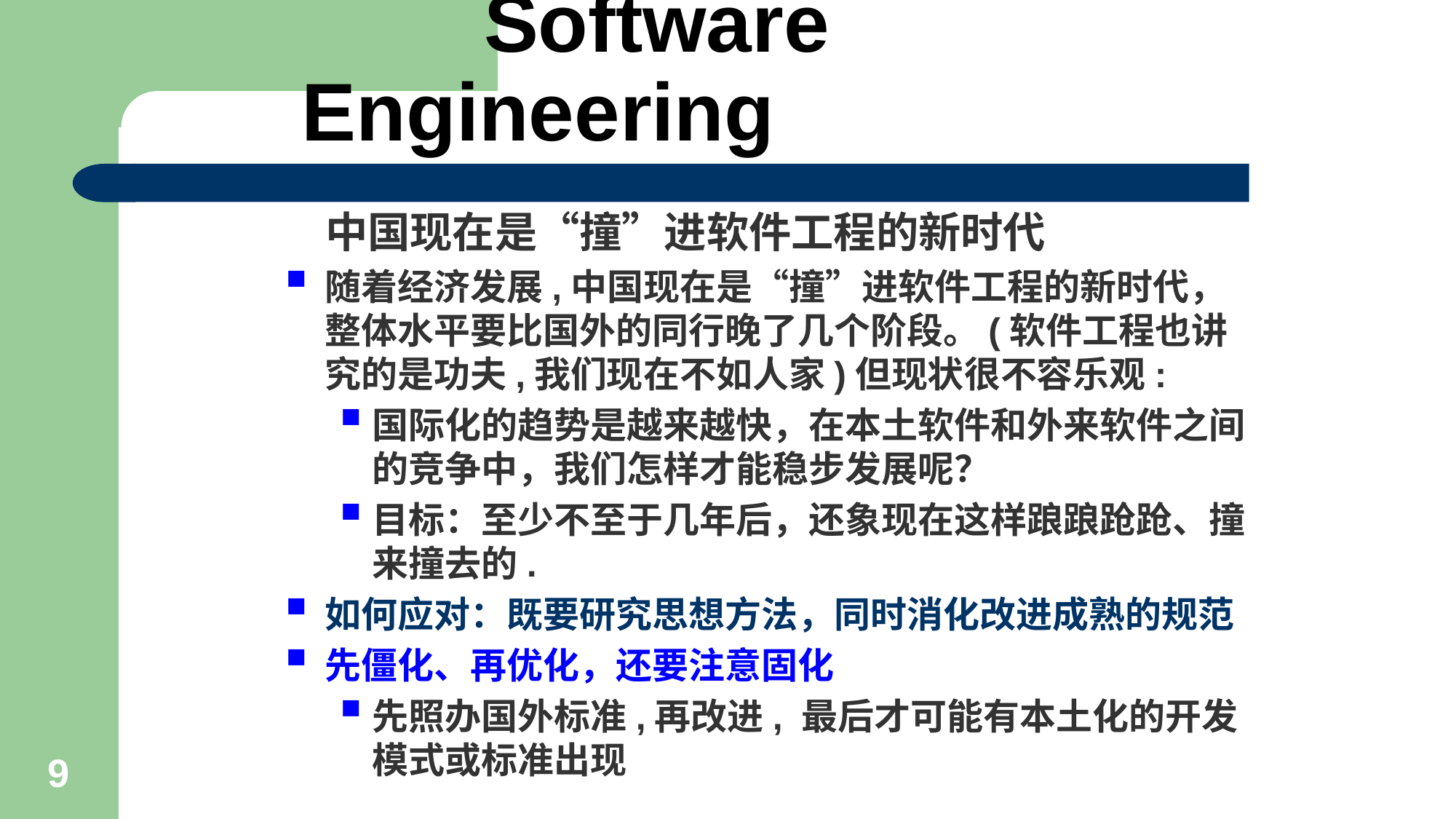

# Software   Engineering
    中国现在是“撞”进软件工程的新时代
随着经济发展,中国现在是“撞”进软件工程的新时代，整体水平要比国外的同行晚了几个阶段。(软件工程也讲究的是功夫,我们现在不如人家)但现状很不容乐观:
国际化的趋势是越来越快，在本土软件和外来软件之间的竞争中，我们怎样才能稳步发展呢？
目标：至少不至于几年后，还象现在这样踉踉跄跄、撞来撞去的.
如何应对：既要研究思想方法，同时消化改进成熟的规范
先僵化、再优化，还要注意固化
先照办国外标准,再改进, 最后才可能有本土化的开发模式或标准出现
9